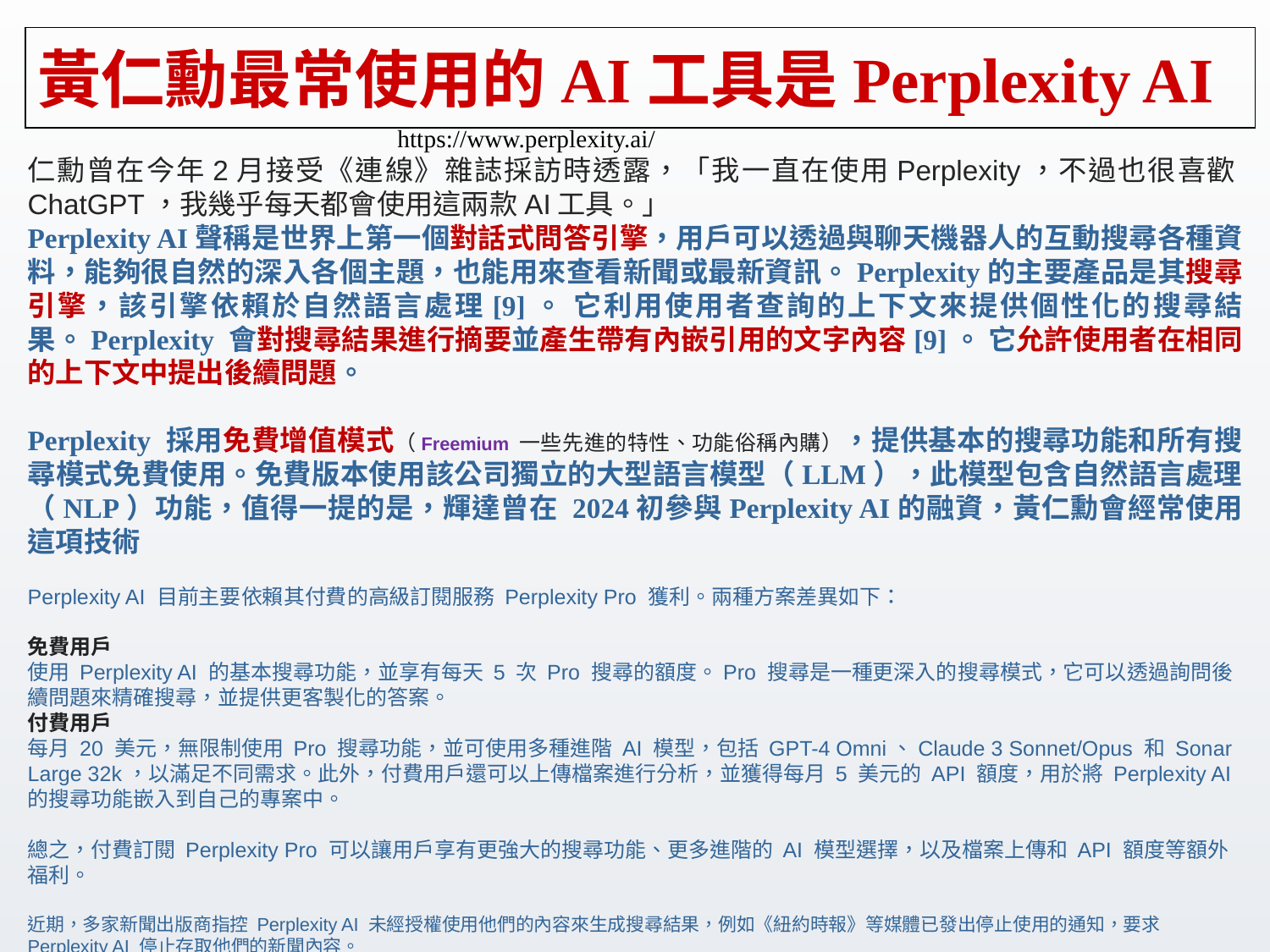

# 黃仁勳最常使用的AI工具是Perplexity AI
https://www.perplexity.ai/
仁勳曾在今年2月接受《連線》雜誌採訪時透露，「我一直在使用Perplexity，不過也很喜歡ChatGPT，我幾乎每天都會使用這兩款AI工具。」
Perplexity AI聲稱是世界上第一個對話式問答引擎，用戶可以透過與聊天機器人的互動搜尋各種資料，能夠很自然的深入各個主題，也能用來查看新聞或最新資訊。Perplexity的主要產品是其搜尋引擎，該引擎依賴於自然語言處理[9]。 它利用使用者查詢的上下文來提供個性化的搜尋結果。Perplexity 會對搜尋結果進行摘要並產生帶有內嵌引用的文字內容[9]。 它允許使用者在相同的上下文中提出後續問題。

Perplexity 採用免費增值模式（Freemium 一些先進的特性、功能俗稱內購），提供基本的搜尋功能和所有搜尋模式免費使用。免費版本使用該公司獨立的大型語言模型（LLM），此模型包含自然語言處理（NLP）功能，值得一提的是，輝達曾在 2024初參與Perplexity AI的融資，黃仁勳會經常使用這項技術

Perplexity AI 目前主要依賴其付費的高級訂閱服務 Perplexity Pro 獲利。兩種方案差異如下：

免費用戶
使用 Perplexity AI 的基本搜尋功能，並享有每天 5 次 Pro 搜尋的額度。Pro 搜尋是一種更深入的搜尋模式，它可以透過詢問後續問題來精確搜尋，並提供更客製化的答案。
付費用戶
每月 20 美元，無限制使用 Pro 搜尋功能，並可使用多種進階 AI 模型，包括 GPT-4 Omni、Claude 3 Sonnet/Opus 和 Sonar Large 32k，以滿足不同需求。此外，付費用戶還可以上傳檔案進行分析，並獲得每月 5 美元的 API 額度，用於將 Perplexity AI 的搜尋功能嵌入到自己的專案中。

總之，付費訂閱 Perplexity Pro 可以讓用戶享有更強大的搜尋功能、更多進階的 AI 模型選擇，以及檔案上傳和 API 額度等額外福利。

近期，多家新聞出版商指控 Perplexity AI 未經授權使用他們的內容來生成搜尋結果，例如《紐約時報》等媒體已發出停止使用的通知，要求 Perplexity AI 停止存取他們的新聞內容。